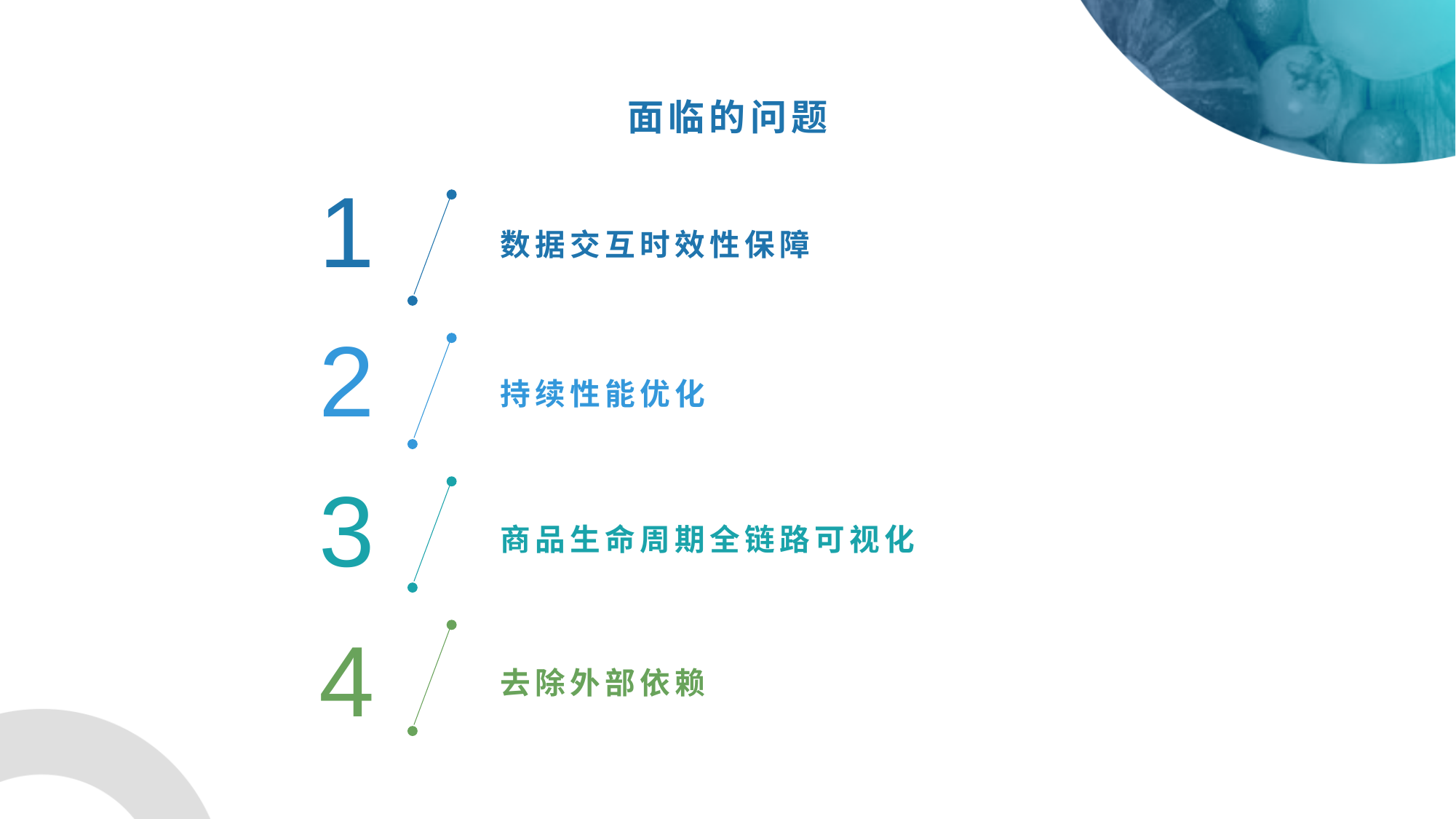

面临的问题
1

数据交互时效性保障

2

持续性能优化

3

商品生命周期全链路可视化

4

去除外部依赖